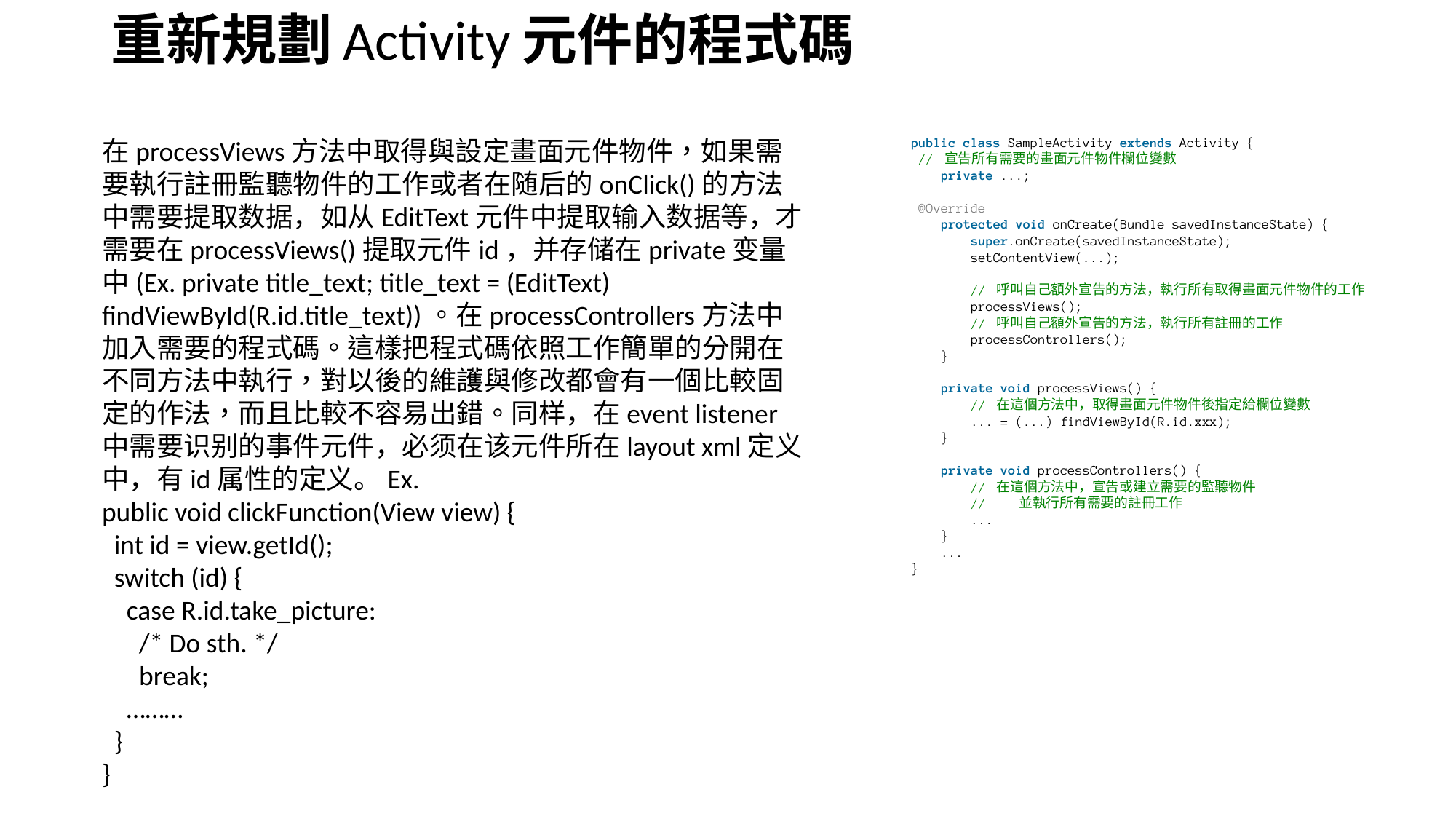

# 重新規劃Activity元件的程式碼
public class SampleActivity extends Activity {
 // 宣告所有需要的畫面元件物件欄位變數
    private ...;

 @Override
    protected void onCreate(Bundle savedInstanceState) {
        super.onCreate(savedInstanceState);
        setContentView(...);

        // 呼叫自己額外宣告的方法，執行所有取得畫面元件物件的工作
        processViews();
        // 呼叫自己額外宣告的方法，執行所有註冊的工作
        processControllers();
    }

    private void processViews() {
        // 在這個方法中，取得畫面元件物件後指定給欄位變數
        ... = (...) findViewById(R.id.xxx);
    }

    private void processControllers() {
        // 在這個方法中，宣告或建立需要的監聽物件
        //    並執行所有需要的註冊工作
        ...
    }
    ...
}
在processViews方法中取得與設定畫面元件物件，如果需要執行註冊監聽物件的工作或者在随后的onClick()的方法中需要提取数据，如从EditText元件中提取输入数据等，才需要在processViews()提取元件id，并存储在private变量中(Ex. private title_text; title_text = (EditText) findViewById(R.id.title_text))。在processControllers方法中加入需要的程式碼。這樣把程式碼依照工作簡單的分開在不同方法中執行，對以後的維護與修改都會有一個比較固定的作法，而且比較不容易出錯。同样，在event listener中需要识别的事件元件，必须在该元件所在layout xml定义中，有id属性的定义。Ex.
public void clickFunction(View view) {
  int id = view.getId();
  switch (id) {
    case R.id.take_picture:
      /* Do sth. */
      break;
    ………
  }
}